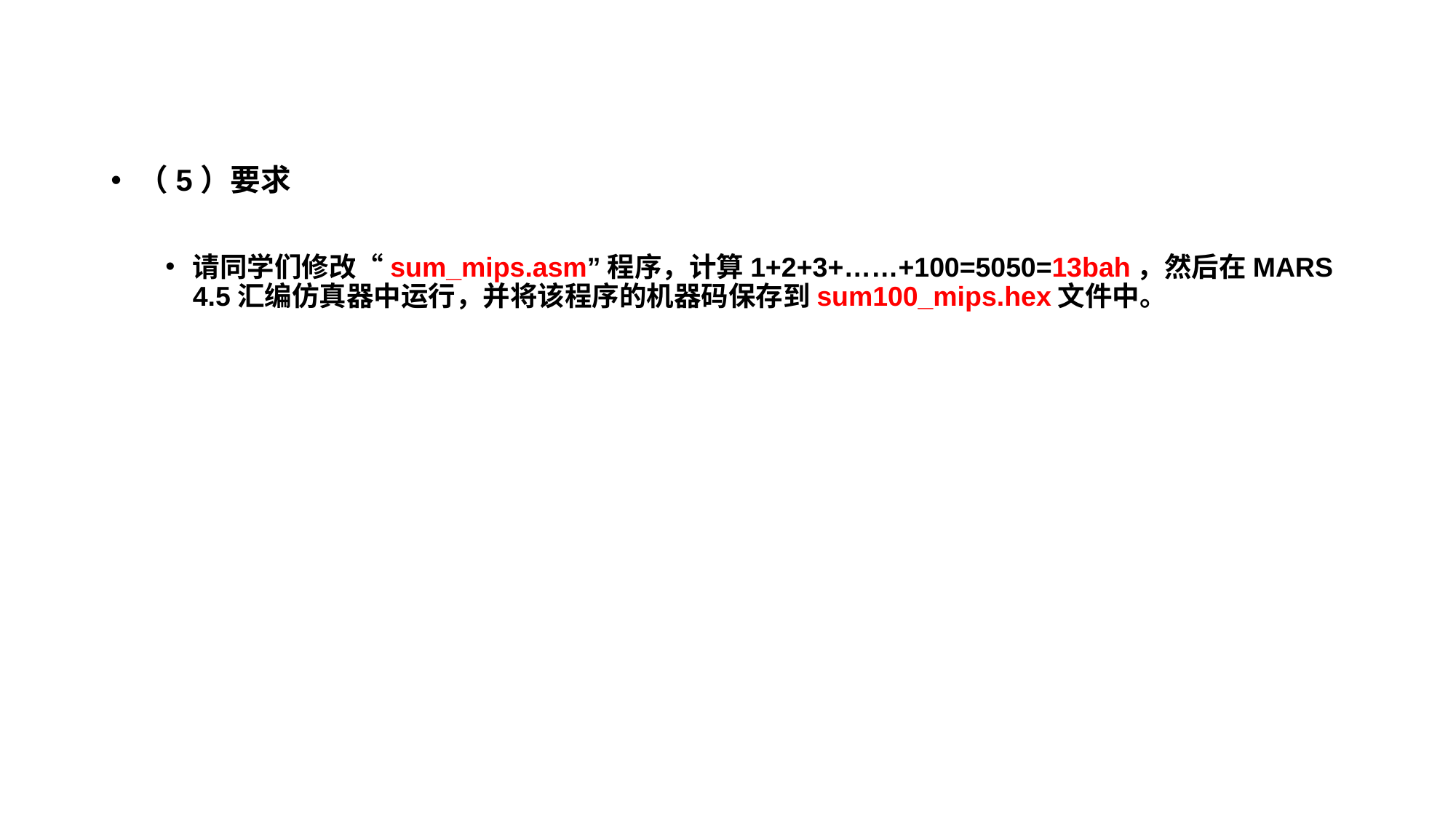

（5）要求

请同学们修改“sum_mips.asm”程序，计算1+2+3+……+100=5050=13bah，然后在MARS 4.5汇编仿真器中运行，并将该程序的机器码保存到sum100_mips.hex文件中。